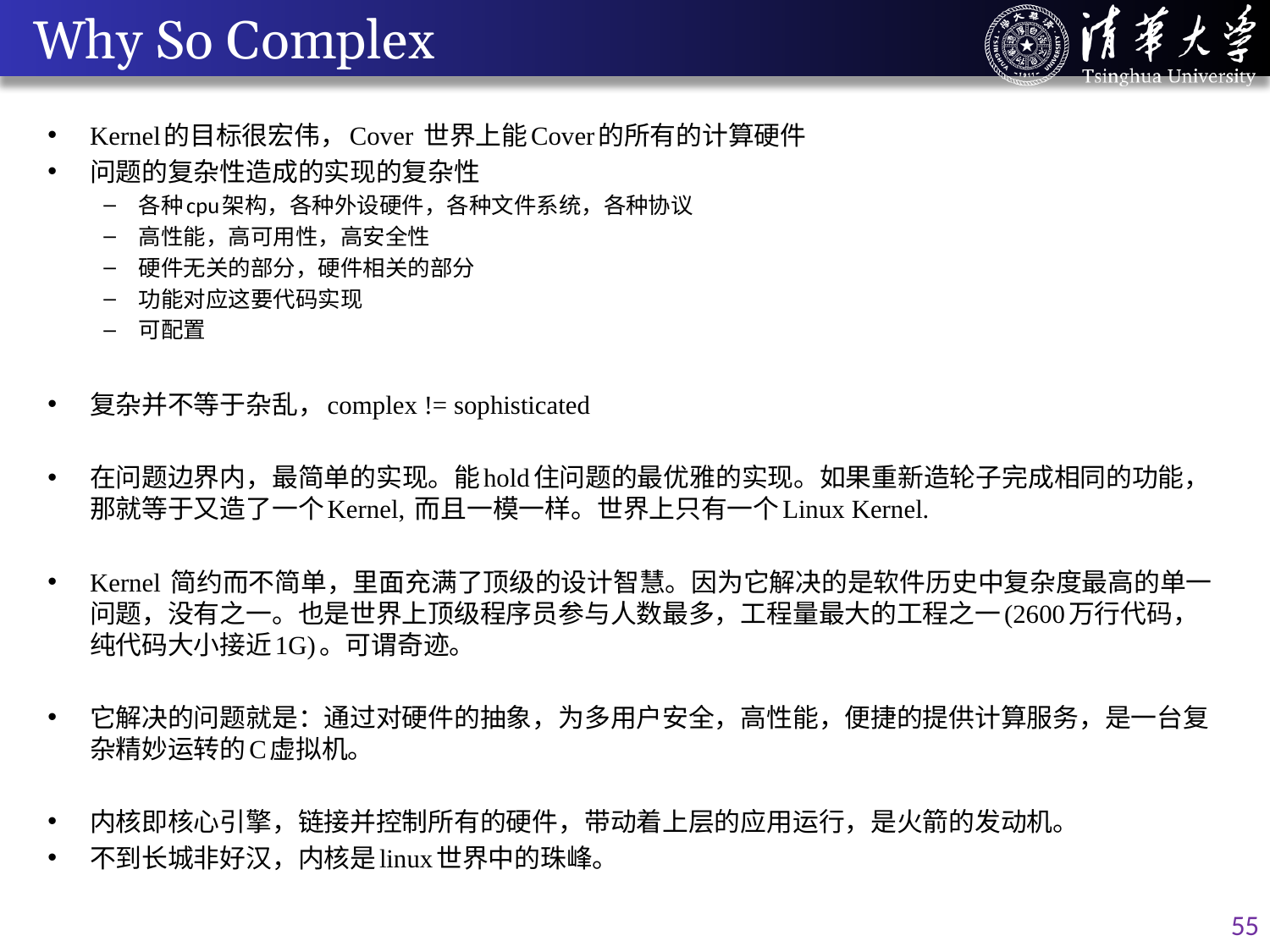

# Why So Complex
Kernel的目标很宏伟，Cover 世界上能Cover的所有的计算硬件
问题的复杂性造成的实现的复杂性
各种cpu架构，各种外设硬件，各种文件系统，各种协议
高性能，高可用性，高安全性
硬件无关的部分，硬件相关的部分
功能对应这要代码实现
可配置

复杂并不等于杂乱，complex != sophisticated

在问题边界内，最简单的实现。能hold住问题的最优雅的实现。如果重新造轮子完成相同的功能，那就等于又造了一个Kernel, 而且一模一样。世界上只有一个Linux Kernel.

Kernel 简约而不简单，里面充满了顶级的设计智慧。因为它解决的是软件历史中复杂度最高的单一问题，没有之一。也是世界上顶级程序员参与人数最多，工程量最大的工程之一(2600万行代码，纯代码大小接近1G)。可谓奇迹。

它解决的问题就是：通过对硬件的抽象，为多用户安全，高性能，便捷的提供计算服务，是一台复杂精妙运转的C虚拟机。

内核即核心引擎，链接并控制所有的硬件，带动着上层的应用运行，是火箭的发动机。
不到长城非好汉，内核是linux世界中的珠峰。

55